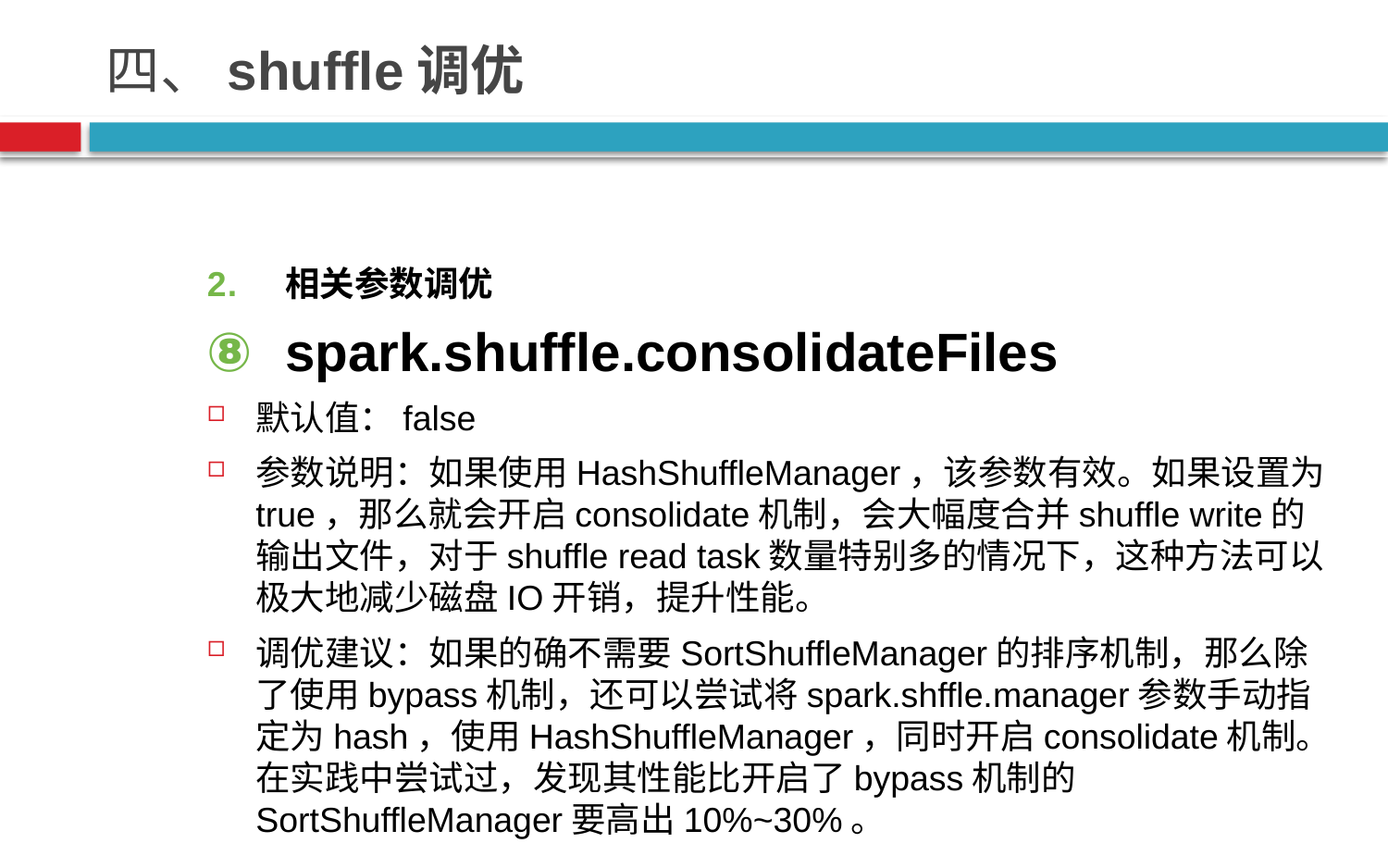

# 四、shuffle调优
相关参数调优
spark.shuffle.consolidateFiles
默认值：false
参数说明：如果使用HashShuffleManager，该参数有效。如果设置为true，那么就会开启consolidate机制，会大幅度合并shuffle write的输出文件，对于shuffle read task数量特别多的情况下，这种方法可以极大地减少磁盘IO开销，提升性能。
调优建议：如果的确不需要SortShuffleManager的排序机制，那么除了使用bypass机制，还可以尝试将spark.shffle.manager参数手动指定为hash，使用HashShuffleManager，同时开启consolidate机制。在实践中尝试过，发现其性能比开启了bypass机制的SortShuffleManager要高出10%~30%。